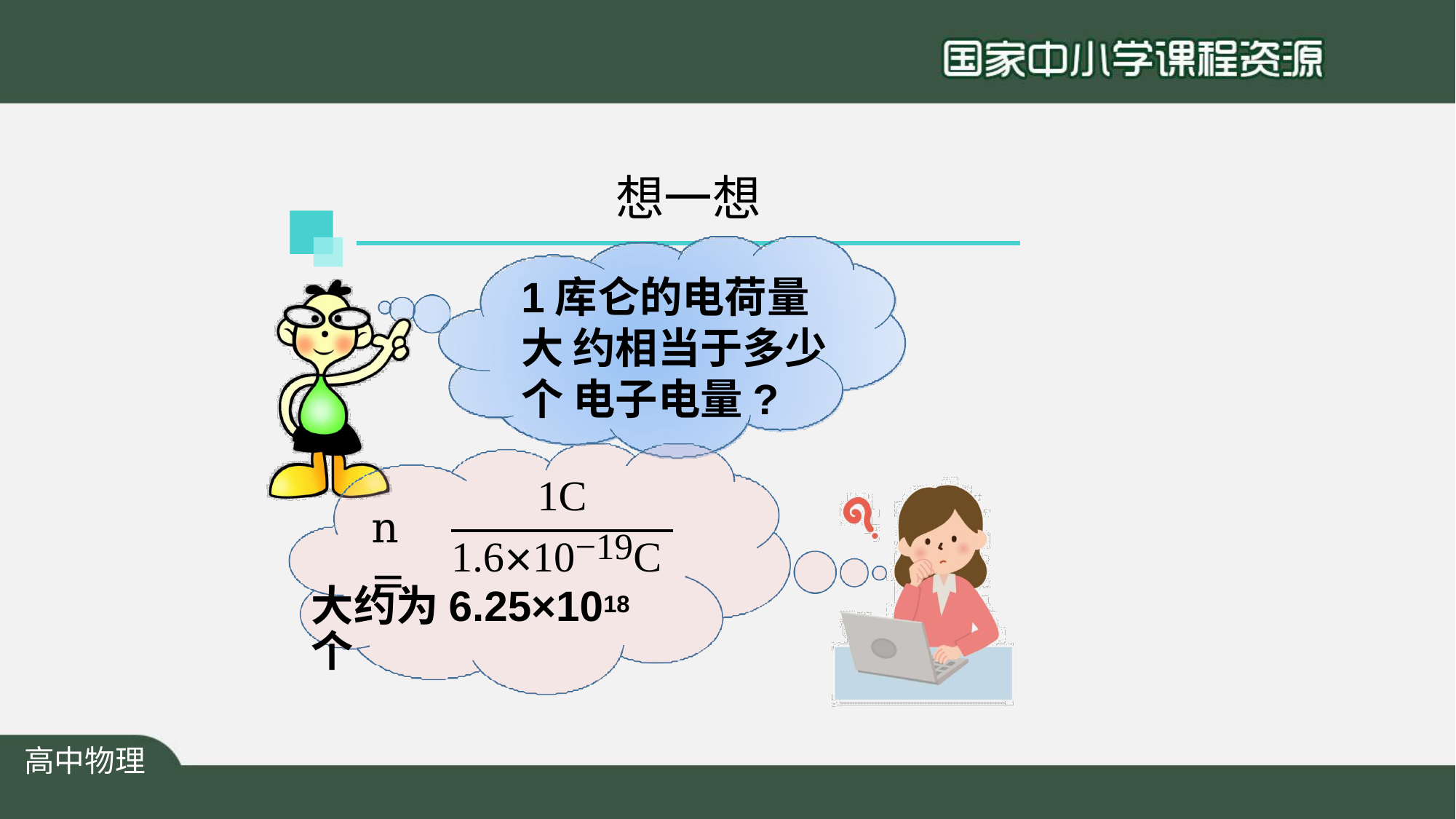

想一想

# 1库仑的电荷量大 约相当于多少个 电子电量?

1C

n =

1.6×10−19C
大约为6.25×1018个
高中物理